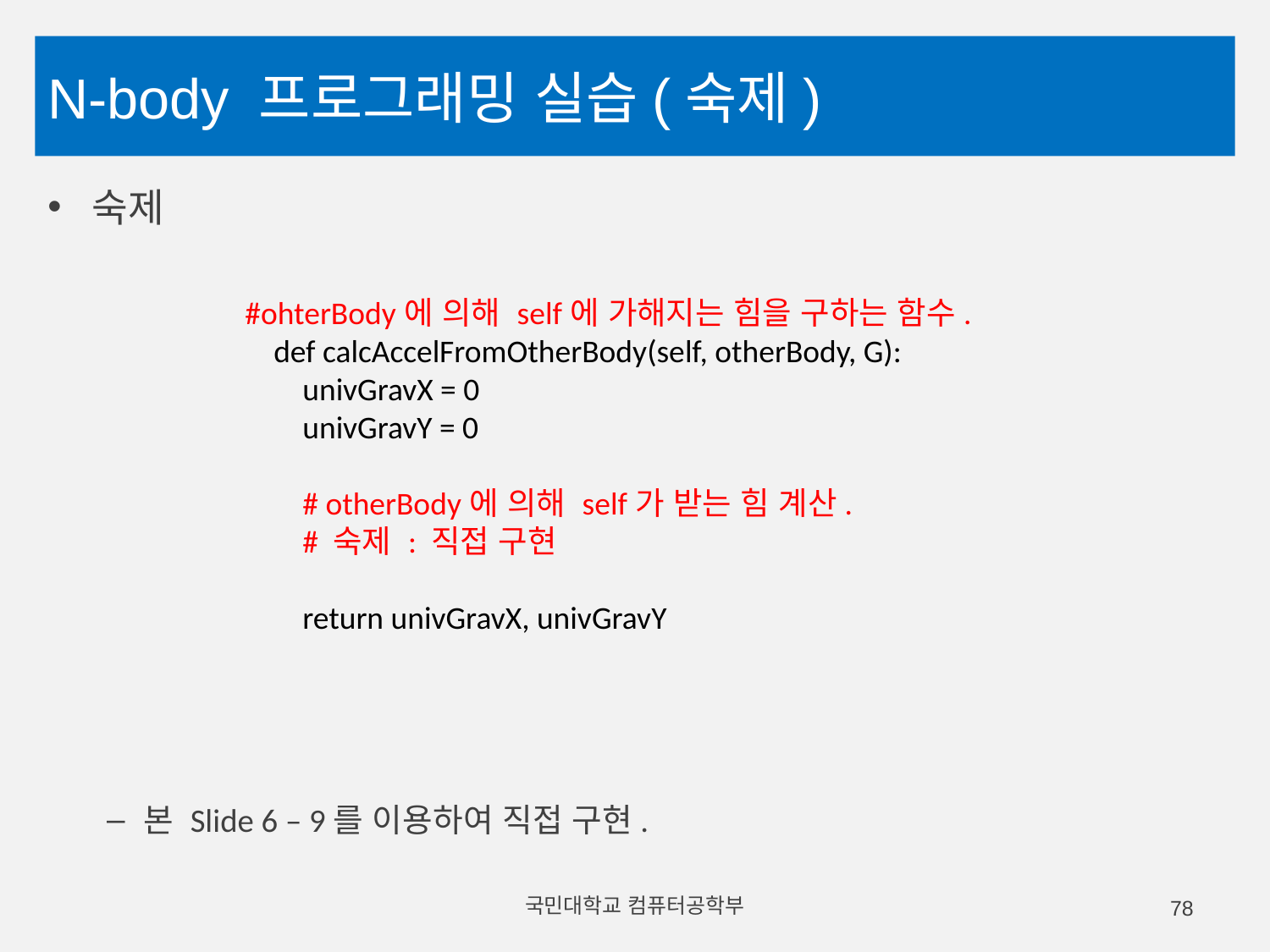

# N-body 프로그래밍 실습(숙제)
숙제

본 Slide 6 – 9를 이용하여 직접 구현.
#ohterBody에 의해 self에 가해지는 힘을 구하는 함수.
    def calcAccelFromOtherBody(self, otherBody, G):
        univGravX = 0
        univGravY = 0

        # otherBody에 의해 self가 받는 힘 계산.
        # 숙제 : 직접 구현

        return univGravX, univGravY
국민대학교 컴퓨터공학부
78